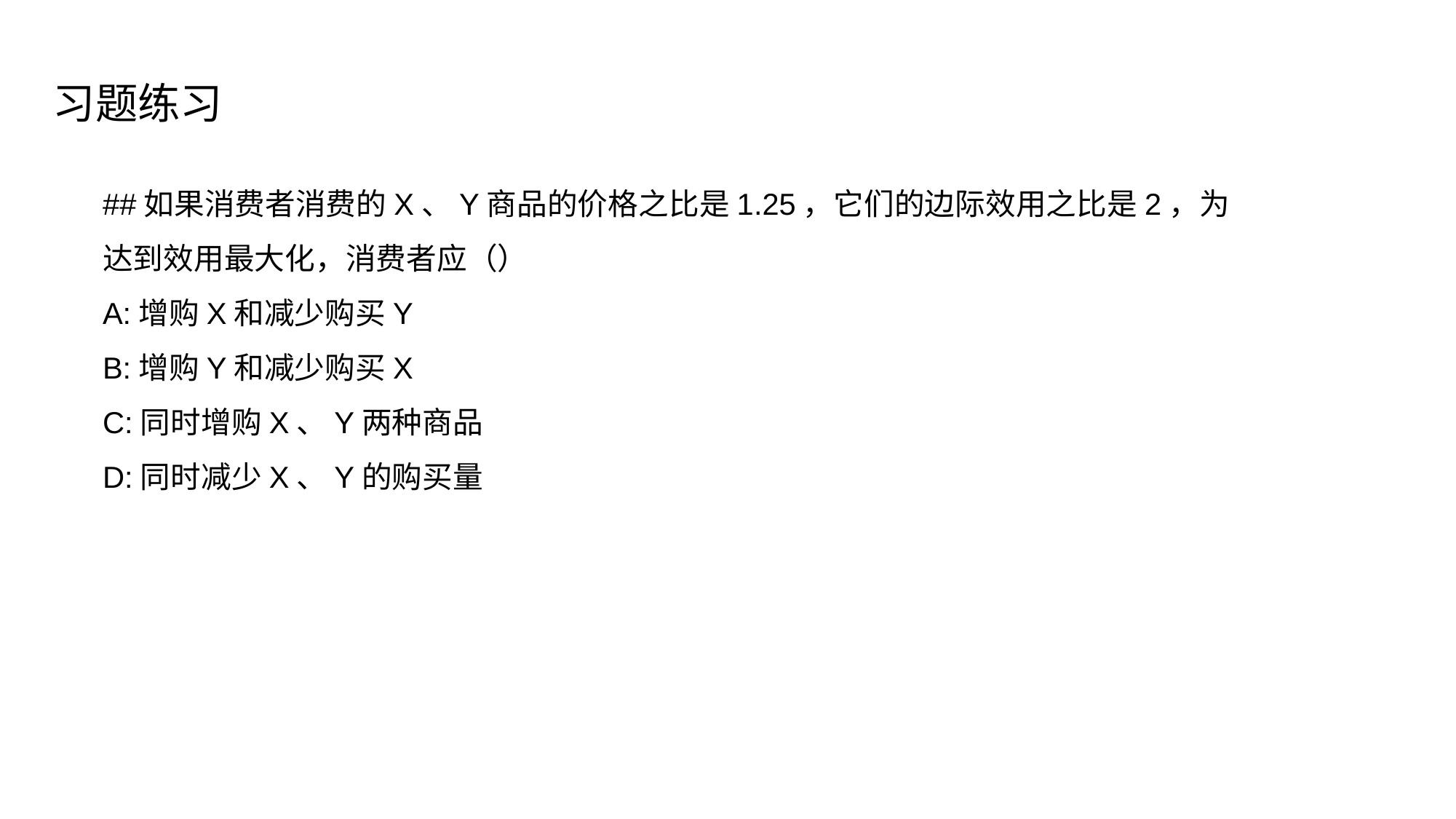

习题练习
##如果消费者消费的X、Y商品的价格之比是1.25，它们的边际效用之比是2，为达到效用最大化，消费者应（）
A:增购X和减少购买Y
B:增购Y和减少购买X
C:同时增购X、Y两种商品
D:同时减少X、Y的购买量